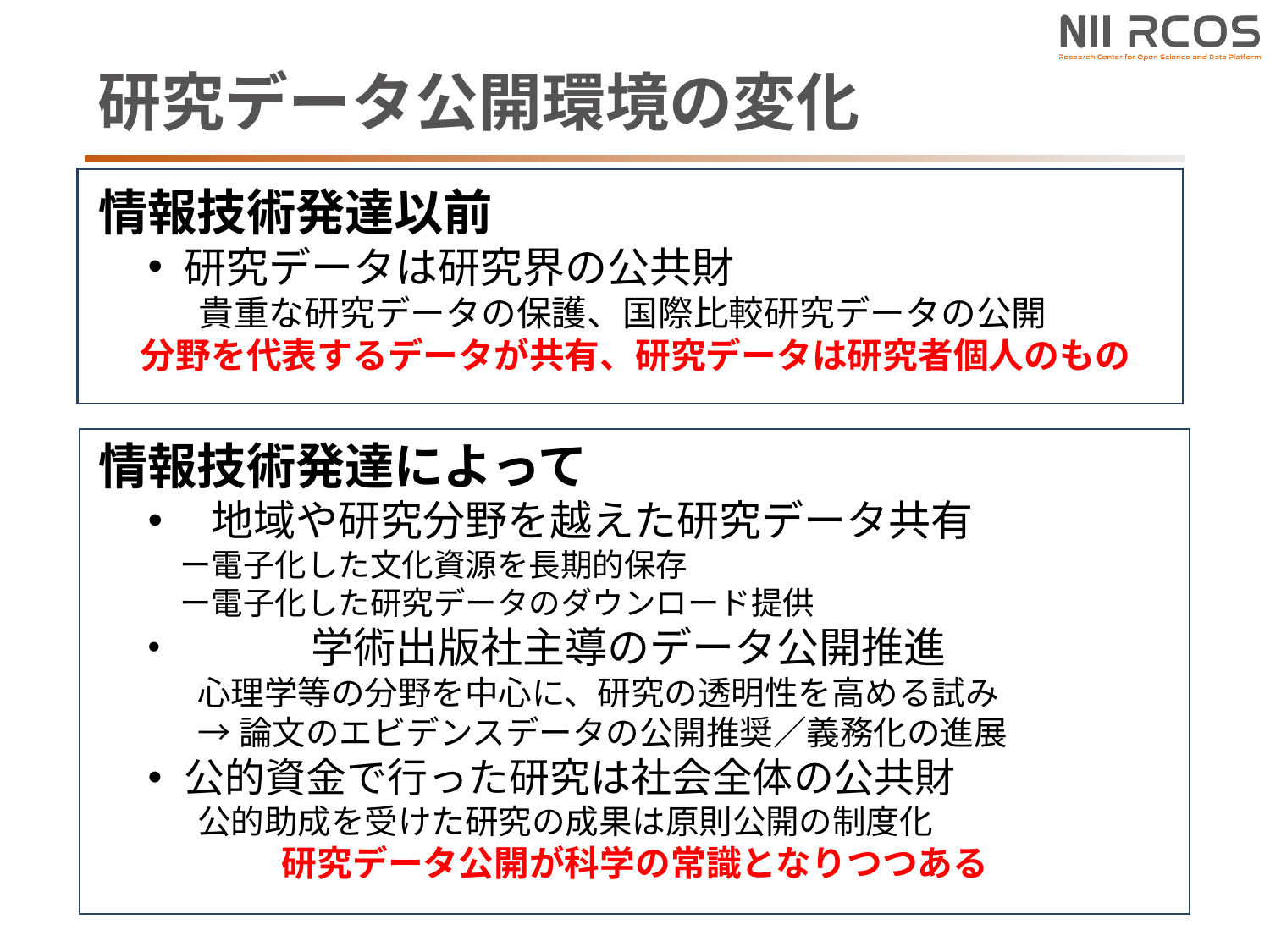

# 研究データ公開環境の変化

情報技術発達以前
研究データは研究界の公共財
貴重な研究データの保護、国際比較研究データの公開
分野を代表するデータが共有、研究データは研究者個人のもの

情報技術発達によって
地域や研究分野を越えた研究データ共有
　ー電子化した文化資源を長期的保存
　ー電子化した研究データのダウンロード提供
	学術出版社主導のデータ公開推進
心理学等の分野を中心に、研究の透明性を高める試み
→論文のエビデンスデータの公開推奨／義務化の進展
公的資金で行った研究は社会全体の公共財
公的助成を受けた研究の成果は原則公開の制度化
研究データ公開が科学の常識となりつつある